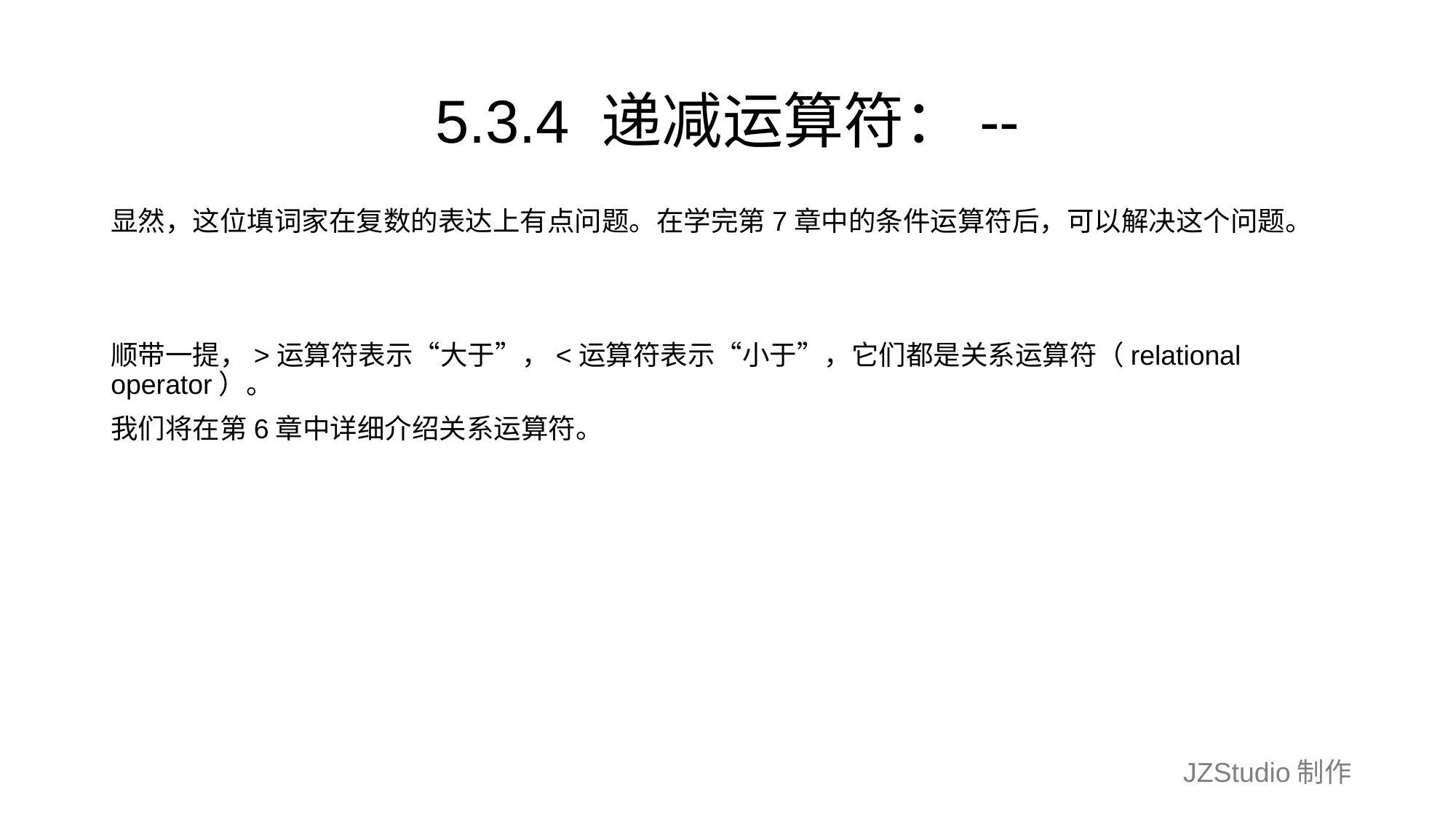

# 5.3.4 递减运算符：--
显然，这位填词家在复数的表达上有点问题。在学完第7章中的条件运算符后，可以解决这个问题。

顺带一提，>运算符表示“大于”，<运算符表示“小于”，它们都是关系运算符（relational operator）。
我们将在第6章中详细介绍关系运算符。